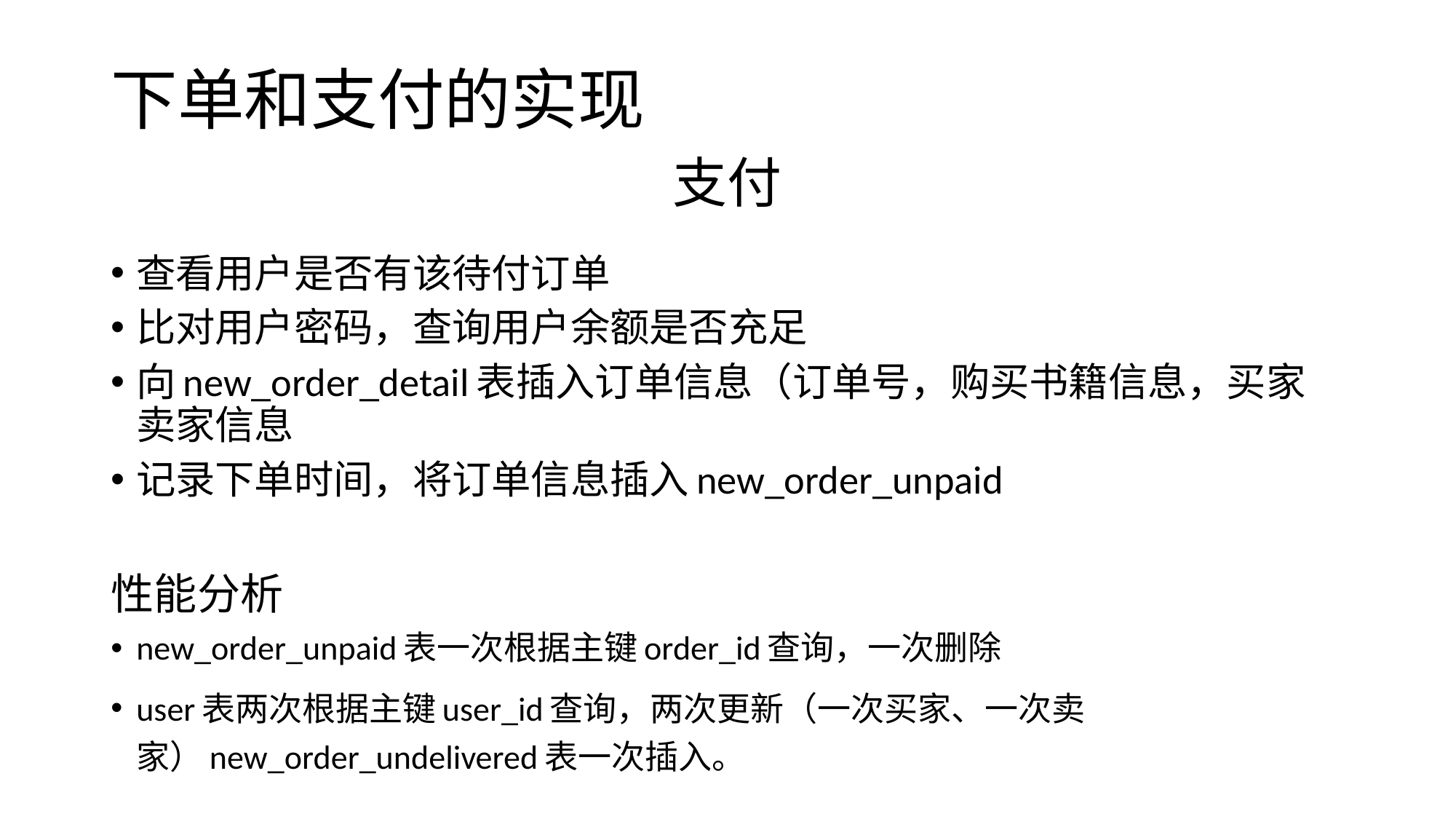

# 下单和支付的实现
支付
查看用户是否有该待付订单
比对用户密码，查询用户余额是否充足
向new_order_detail表插入订单信息（订单号，购买书籍信息，买家卖家信息
记录下单时间，将订单信息插入new_order_unpaid

性能分析
new_order_unpaid表一次根据主键order_id查询，一次删除
user表两次根据主键user_id查询，两次更新（一次买家、一次卖家）new_order_undelivered表一次插入。